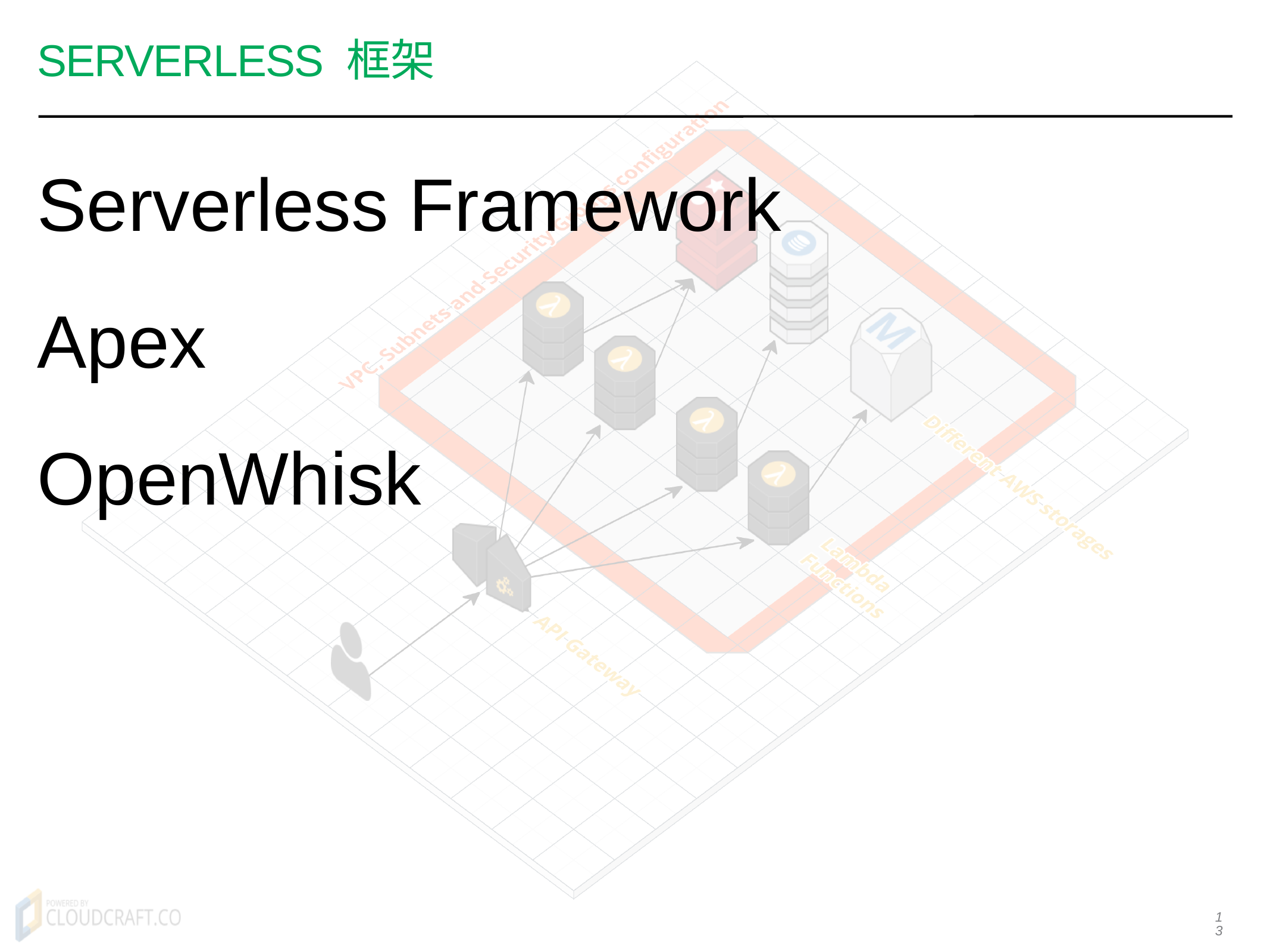

# Serverless 框架
Serverless Framework
Apex
OpenWhisk
13